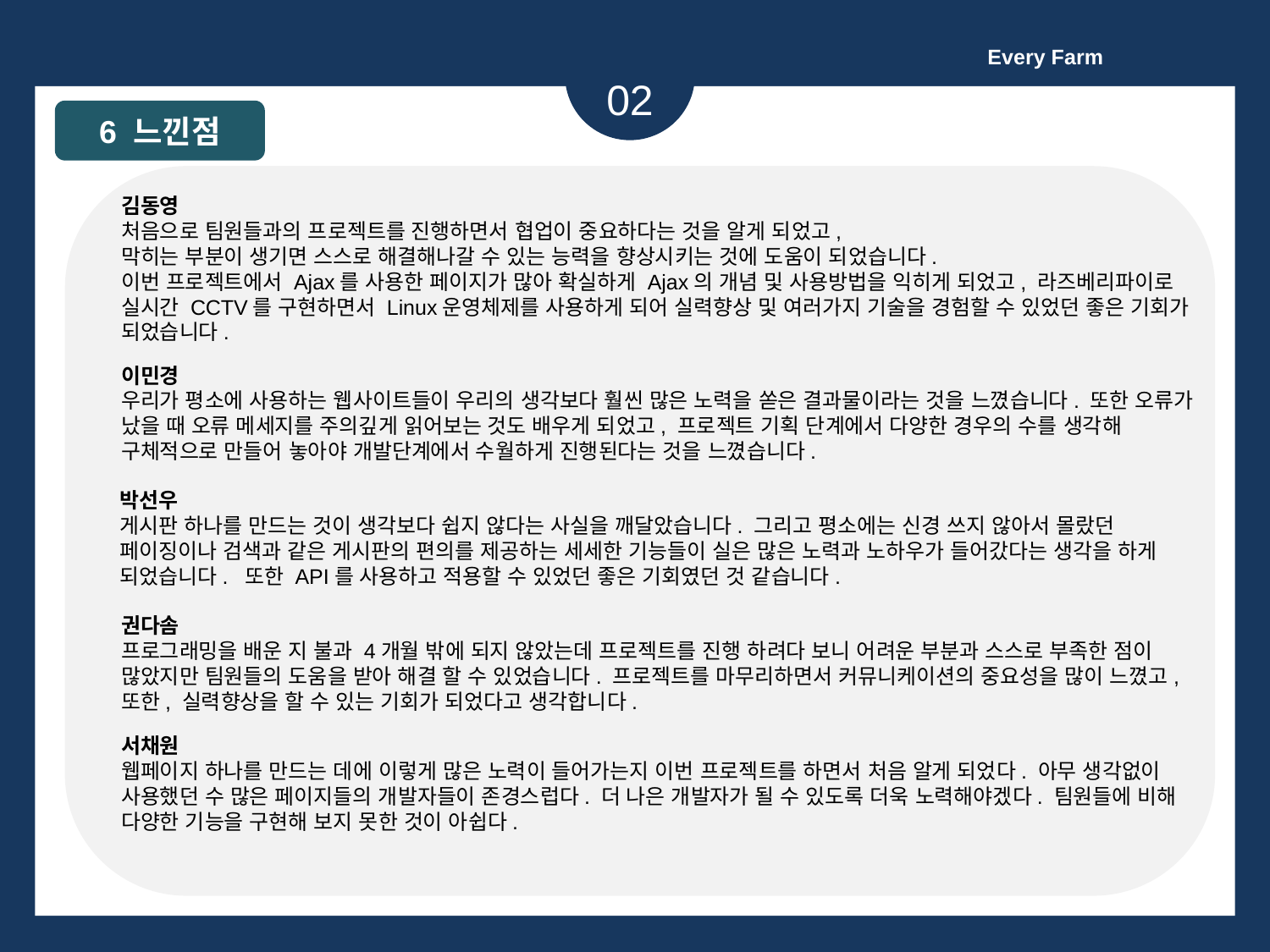

Every Farm
02

6 느낀점

김동영
처음으로 팀원들과의 프로젝트를 진행하면서 협업이 중요하다는 것을 알게 되었고,
막히는 부분이 생기면 스스로 해결해나갈 수 있는 능력을 향상시키는 것에 도움이 되었습니다.
이번 프로젝트에서 Ajax를 사용한 페이지가 많아 확실하게 Ajax의 개념 및 사용방법을 익히게 되었고, 라즈베리파이로 실시간 CCTV를 구현하면서 Linux운영체제를 사용하게 되어 실력향상 및 여러가지 기술을 경험할 수 있었던 좋은 기회가 되었습니다.
이민경
우리가 평소에 사용하는 웹사이트들이 우리의 생각보다 훨씬 많은 노력을 쏟은 결과물이라는 것을 느꼈습니다. 또한 오류가 났을 때 오류 메세지를 주의깊게 읽어보는 것도 배우게 되었고, 프로젝트 기획 단계에서 다양한 경우의 수를 생각해 구체적으로 만들어 놓아야 개발단계에서 수월하게 진행된다는 것을 느꼈습니다.
박선우
게시판 하나를 만드는 것이 생각보다 쉽지 않다는 사실을 깨달았습니다. 그리고 평소에는 신경 쓰지 않아서 몰랐던 페이징이나 검색과 같은 게시판의 편의를 제공하는 세세한 기능들이 실은 많은 노력과 노하우가 들어갔다는 생각을 하게 되었습니다.  또한 API를 사용하고 적용할 수 있었던 좋은 기회였던 것 같습니다.
권다솜
프로그래밍을 배운 지 불과 4개월 밖에 되지 않았는데 프로젝트를 진행 하려다 보니 어려운 부분과 스스로 부족한 점이 많았지만 팀원들의 도움을 받아 해결 할 수 있었습니다. 프로젝트를 마무리하면서 커뮤니케이션의 중요성을 많이 느꼈고, 또한, 실력향상을 할 수 있는 기회가 되었다고 생각합니다.
서채원
웹페이지 하나를 만드는 데에 이렇게 많은 노력이 들어가는지 이번 프로젝트를 하면서 처음 알게 되었다. 아무 생각없이 사용했던 수 많은 페이지들의 개발자들이 존경스럽다. 더 나은 개발자가 될 수 있도록 더욱 노력해야겠다. 팀원들에 비해 다양한 기능을 구현해 보지 못한 것이 아쉽다.